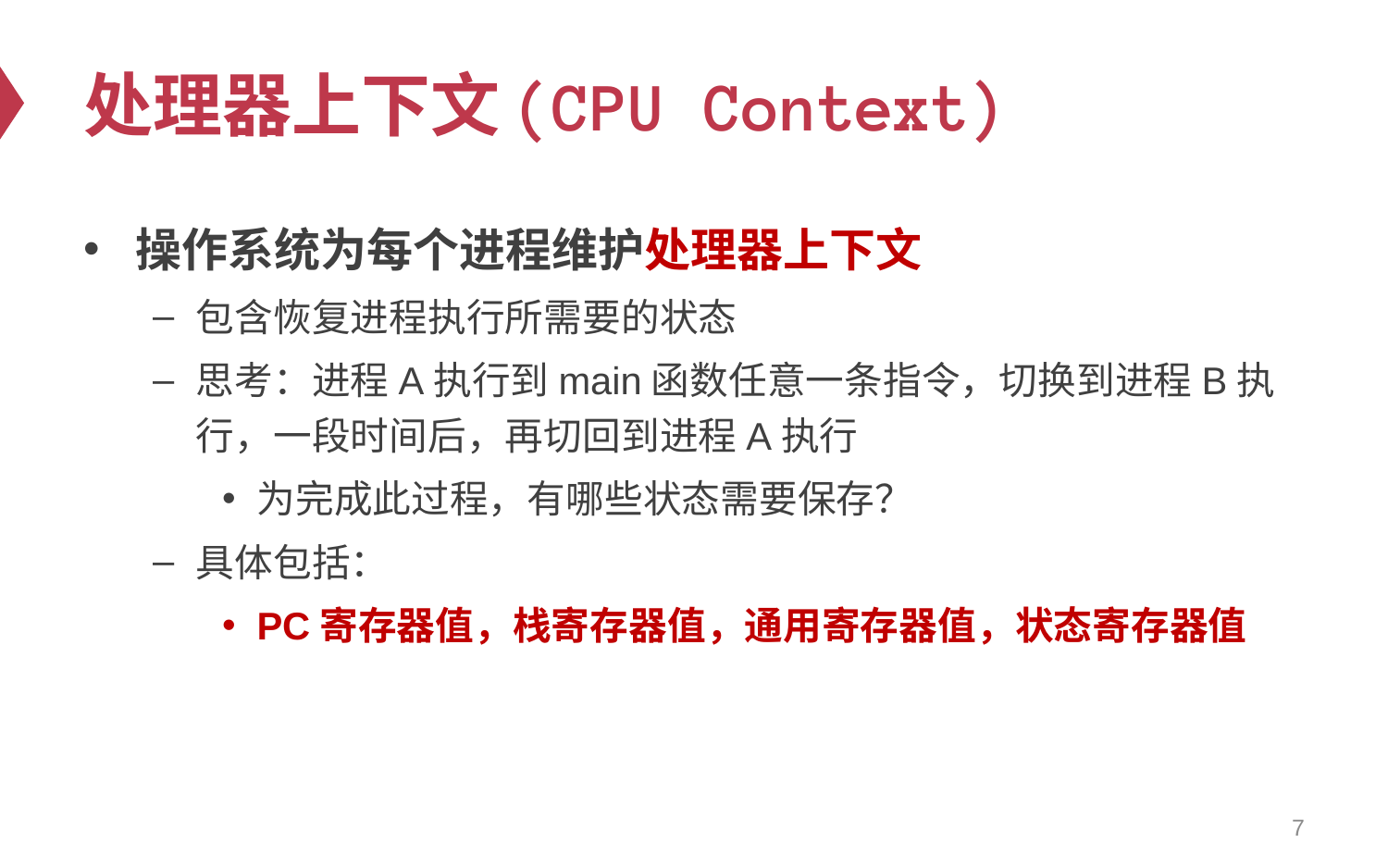

# 处理器上下文(CPU Context)
操作系统为每个进程维护处理器上下文
包含恢复进程执行所需要的状态
思考：进程A执行到main函数任意一条指令，切换到进程B执行，一段时间后，再切回到进程A执行
为完成此过程，有哪些状态需要保存？
具体包括：
PC寄存器值，栈寄存器值，通用寄存器值，状态寄存器值
7